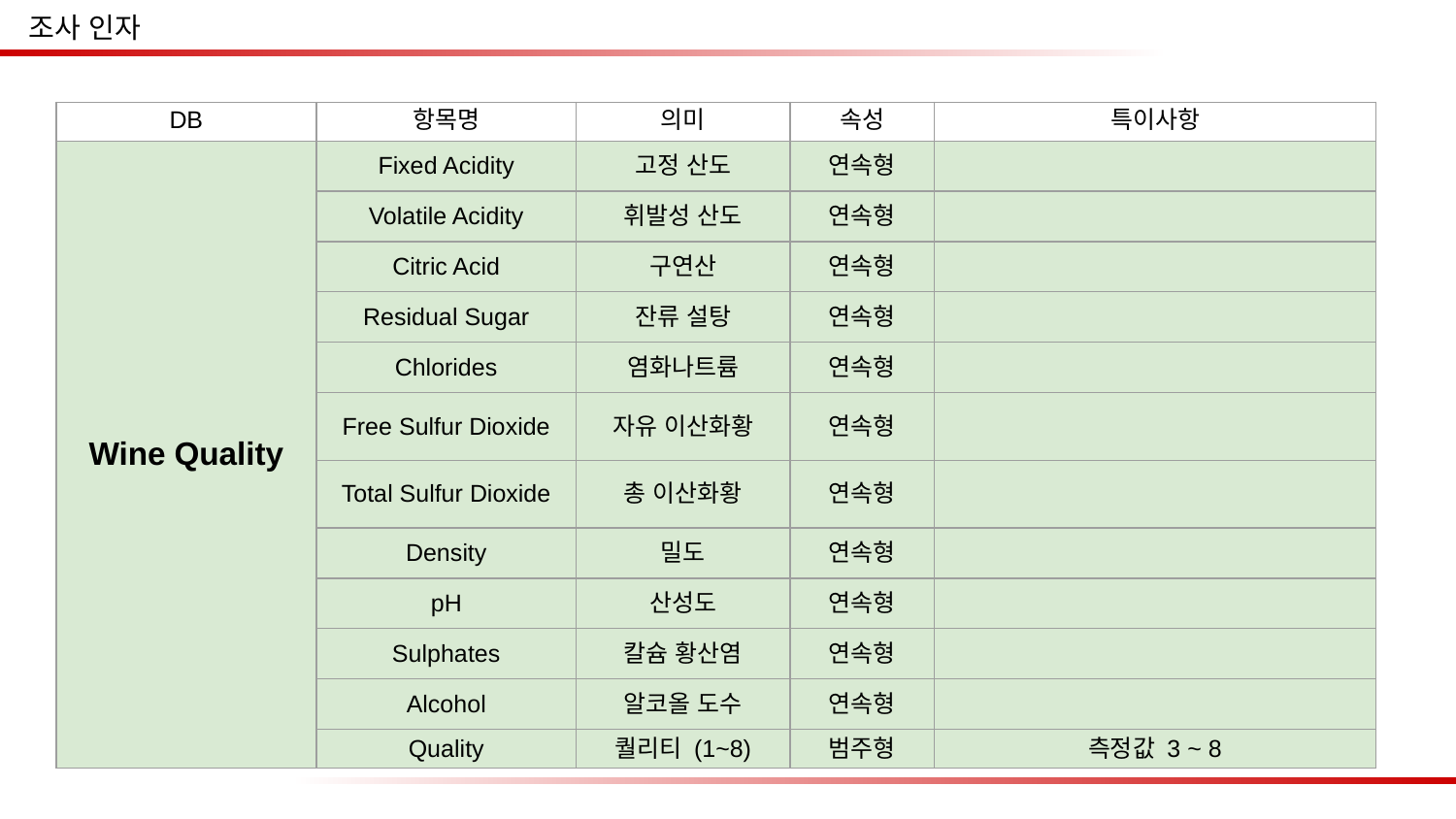

조사 인자

| DB | 항목명 | 의미 | 속성 | 특이사항 |
| --- | --- | --- | --- | --- |
| Wine Quality | Fixed Acidity | 고정 산도 | 연속형 |  |
|  | Volatile Acidity | 휘발성 산도 | 연속형 |  |
|  | Citric Acid | 구연산 | 연속형 |  |
|  | Residual Sugar | 잔류 설탕 | 연속형 |  |
|  | Chlorides | 염화나트륨 | 연속형 |  |
|  | Free Sulfur Dioxide | 자유 이산화황 | 연속형 |  |
|  | Total Sulfur Dioxide | 총 이산화황 | 연속형 |  |
|  | Density | 밀도 | 연속형 |  |
|  | pH | 산성도 | 연속형 |  |
|  | Sulphates | 칼슘 황산염 | 연속형 |  |
|  | Alcohol | 알코올 도수 | 연속형 |  |
|  | Quality | 퀄리티 (1~8) | 범주형 | 측정값 3 ~ 8 |